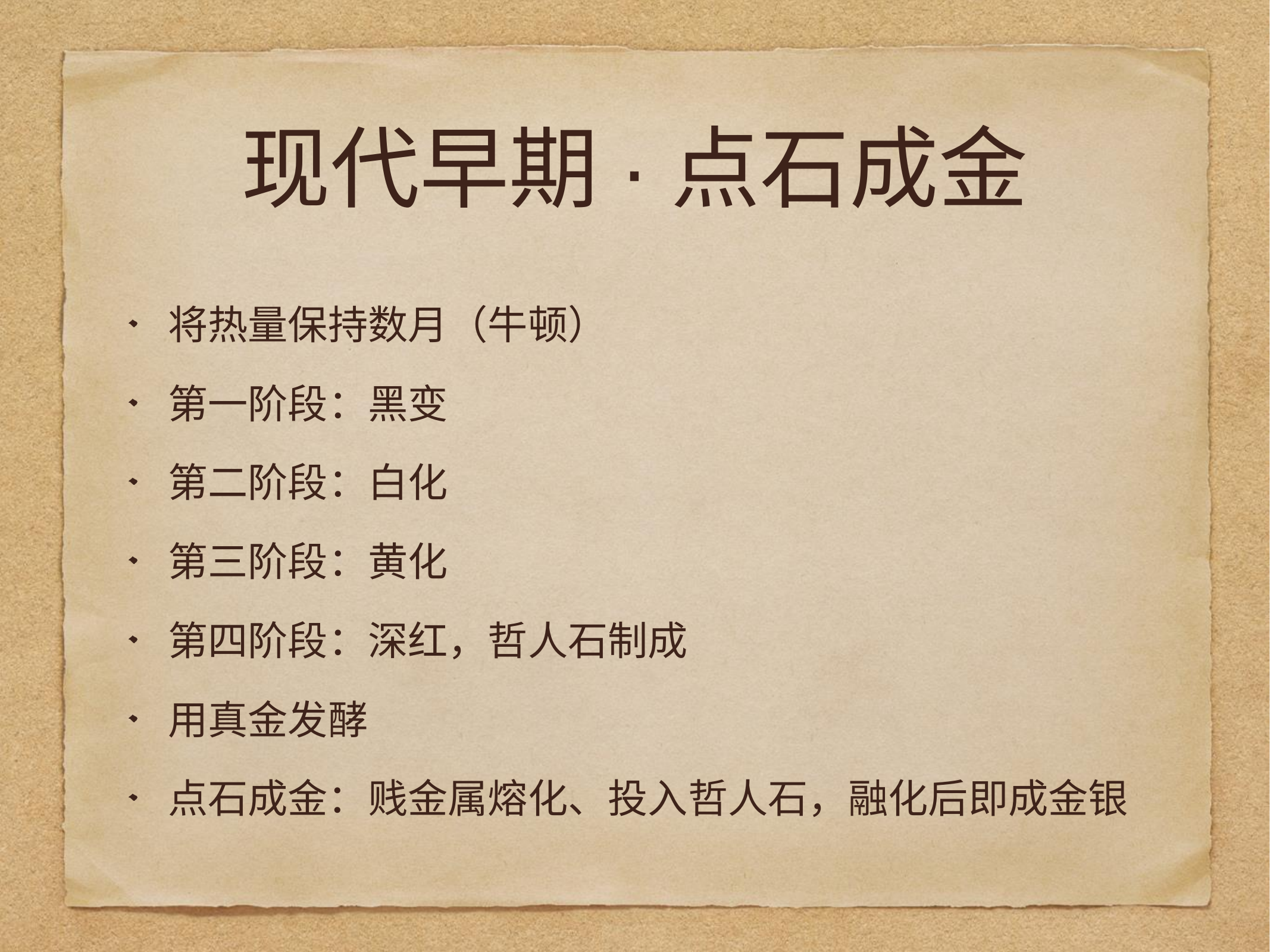

# 现代早期·点石成金
将热量保持数月（牛顿）
第一阶段：黑变
第二阶段：白化
第三阶段：黄化
第四阶段：深红，哲人石制成
用真金发酵
点石成金：贱金属熔化、投入哲人石，融化后即成金银